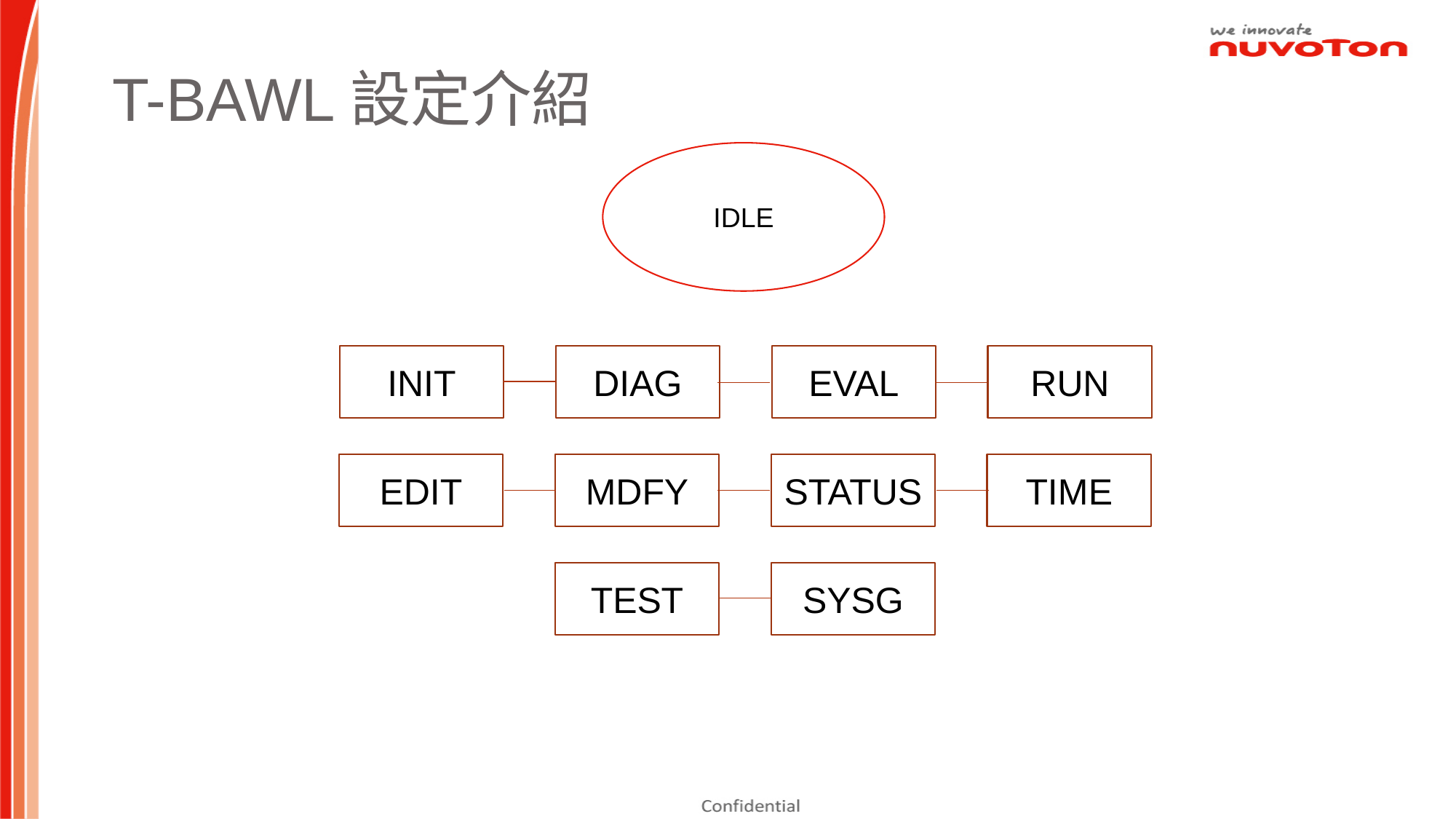

# T-BAWL設定介紹
IDLE
INIT
EVAL
RUN
DIAG
EDIT
STATUS
TIME
MDFY
SYSG
TEST